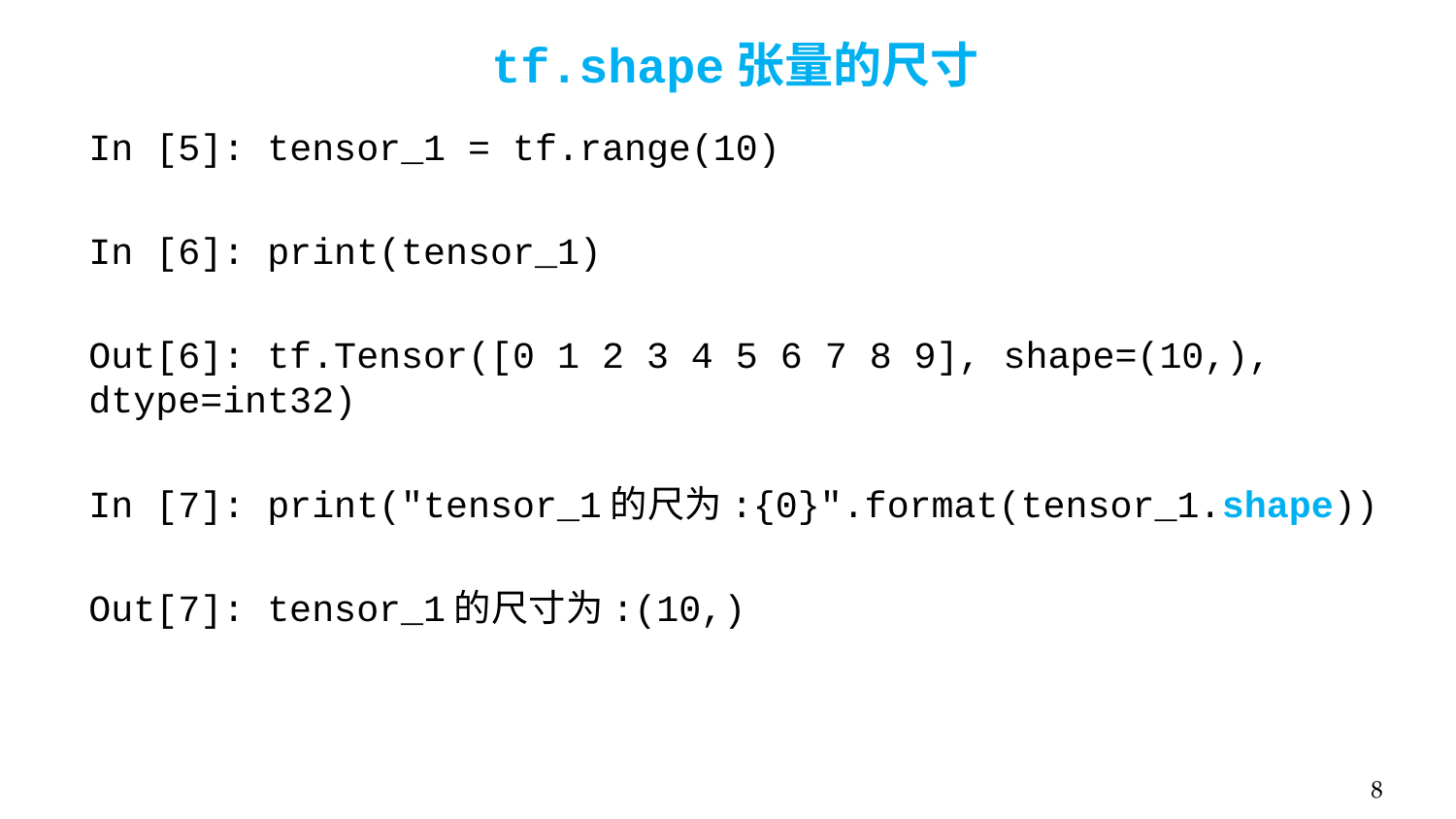

tf.shape张量的尺寸
In [5]: tensor_1 = tf.range(10)

In [6]: print(tensor_1)

Out[6]: tf.Tensor([0 1 2 3 4 5 6 7 8 9], shape=(10,), dtype=int32)

In [7]: print("tensor_1的尺为:{0}".format(tensor_1.shape))

Out[7]: tensor_1的尺寸为:(10,)

8